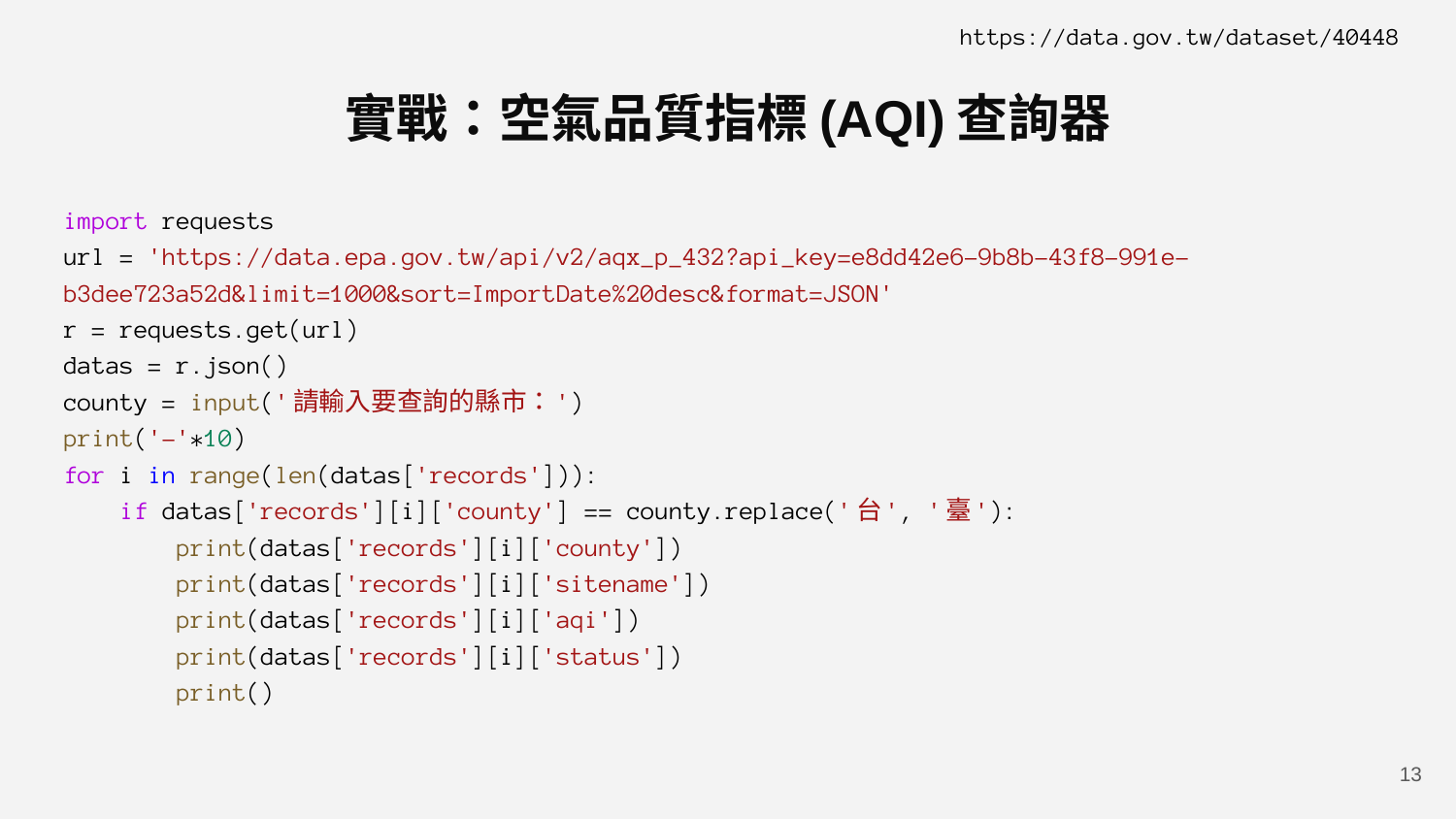

https://data.gov.tw/dataset/40448
# 實戰：空氣品質指標(AQI)查詢器
import requests
url = 'https://data.epa.gov.tw/api/v2/aqx_p_432?api_key=e8dd42e6-9b8b-43f8-991e-b3dee723a52d&limit=1000&sort=ImportDate%20desc&format=JSON'
r = requests.get(url)
datas = r.json()
county = input('請輸入要查詢的縣市：')
print('-'*10)
for i in range(len(datas['records'])):
    if datas['records'][i]['county'] == county.replace('台', '臺'):
        print(datas['records'][i]['county'])
        print(datas['records'][i]['sitename'])
        print(datas['records'][i]['aqi'])
        print(datas['records'][i]['status'])
        print()
13